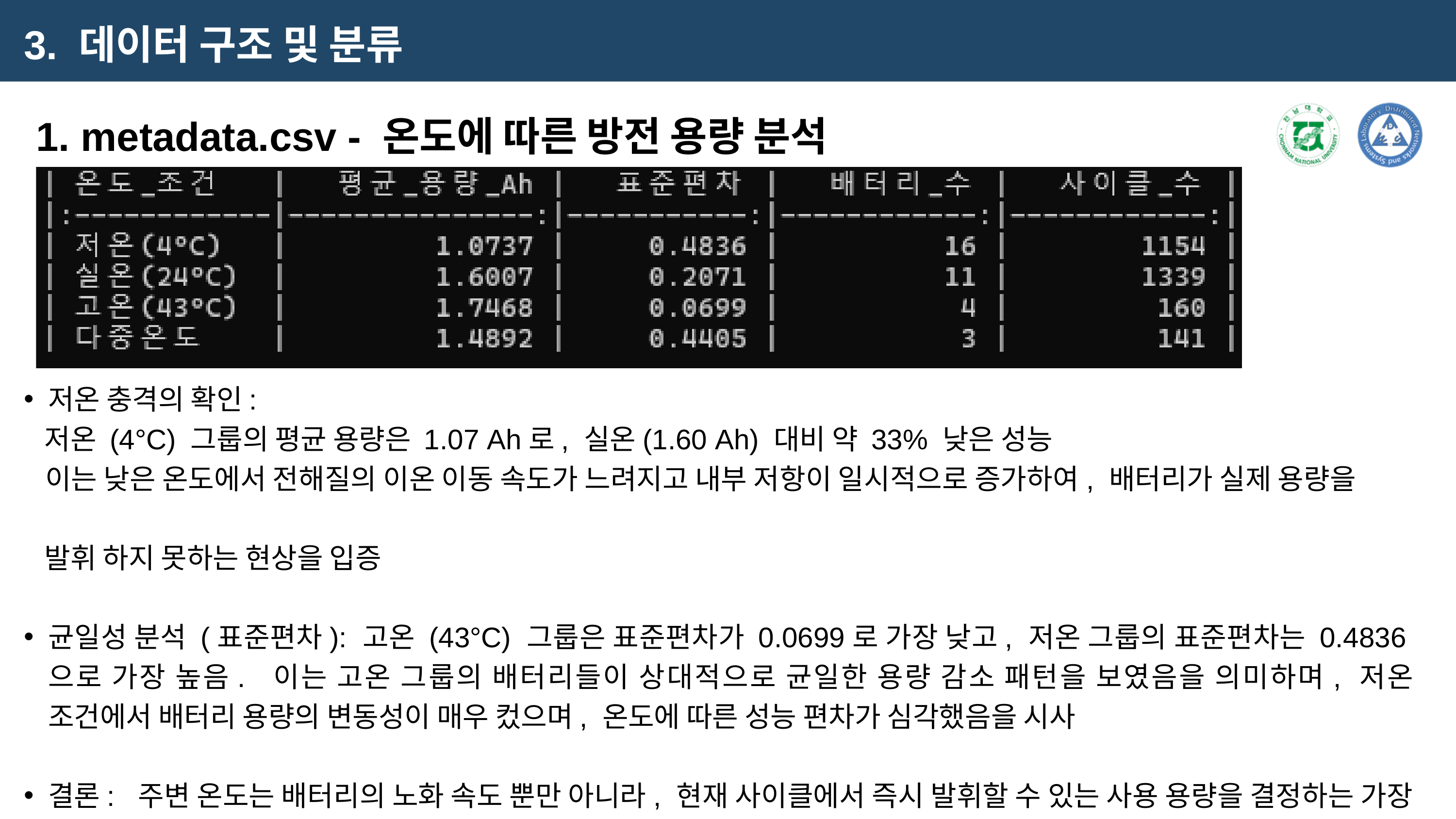

3. 데이터 구조 및 분류
1. metadata.csv - 온도에 따른 방전 용량 분석

저온 충격의 확인:
      저온 (4°C) 그룹의 평균 용량은 1.07 Ah로, 실온(1.60 Ah) 대비 약 33% 낮은 성능
      이는 낮은 온도에서 전해질의 이온 이동 속도가 느려지고 내부 저항이 일시적으로 증가하여, 배터리가 실제 용량을
      발휘 하지 못하는 현상을 입증

균일성 분석 (표준편차): 고온 (43°C) 그룹은 표준편차가 0.0699로 가장 낮고, 저온 그룹의 표준편차는 0.4836으로 가장 높음.  이는 고온 그룹의 배터리들이 상대적으로 균일한 용량 감소 패턴을 보였음을 의미하며, 저온 조건에서 배터리 용량의 변동성이 매우 컸으며, 온도에 따른 성능 편차가 심각했음을 시사

결론:  주변 온도는 배터리의 노화 속도 뿐만 아니라, 현재 사이클에서 즉시 발휘할 수 있는 사용 용량을 결정하는 가장 중요한 환경 요인. 특히 저온 환경이 용량 손실의 가장 큰 원인으로 확인